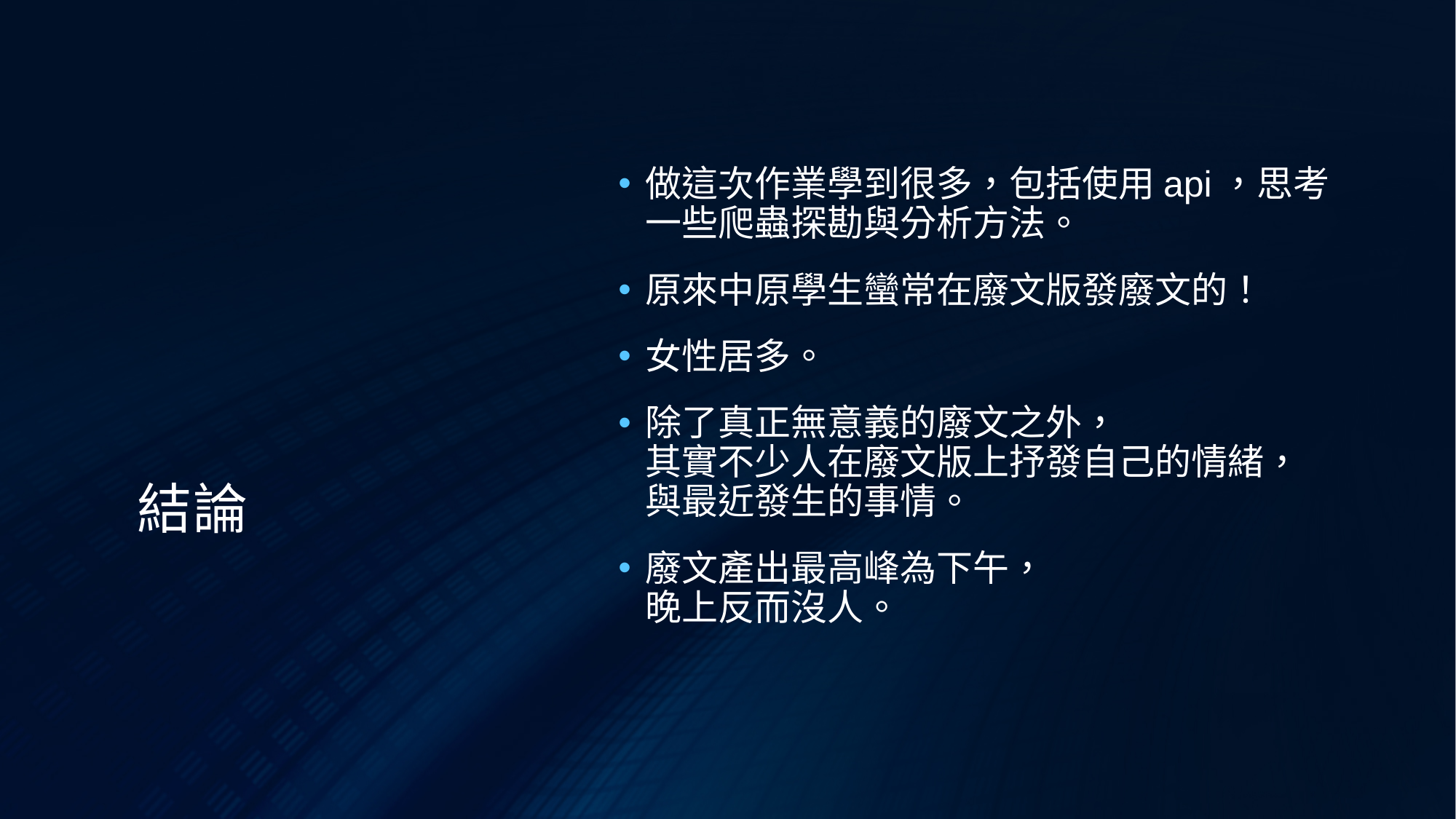

做這次作業學到很多，包括使用api，思考一些爬蟲探勘與分析方法。
原來中原學生蠻常在廢文版發廢文的！
女性居多。
除了真正無意義的廢文之外，
其實不少人在廢文版上抒發自己的情緒，
與最近發生的事情。
廢文產出最高峰為下午，
晚上反而沒人。
# 結論